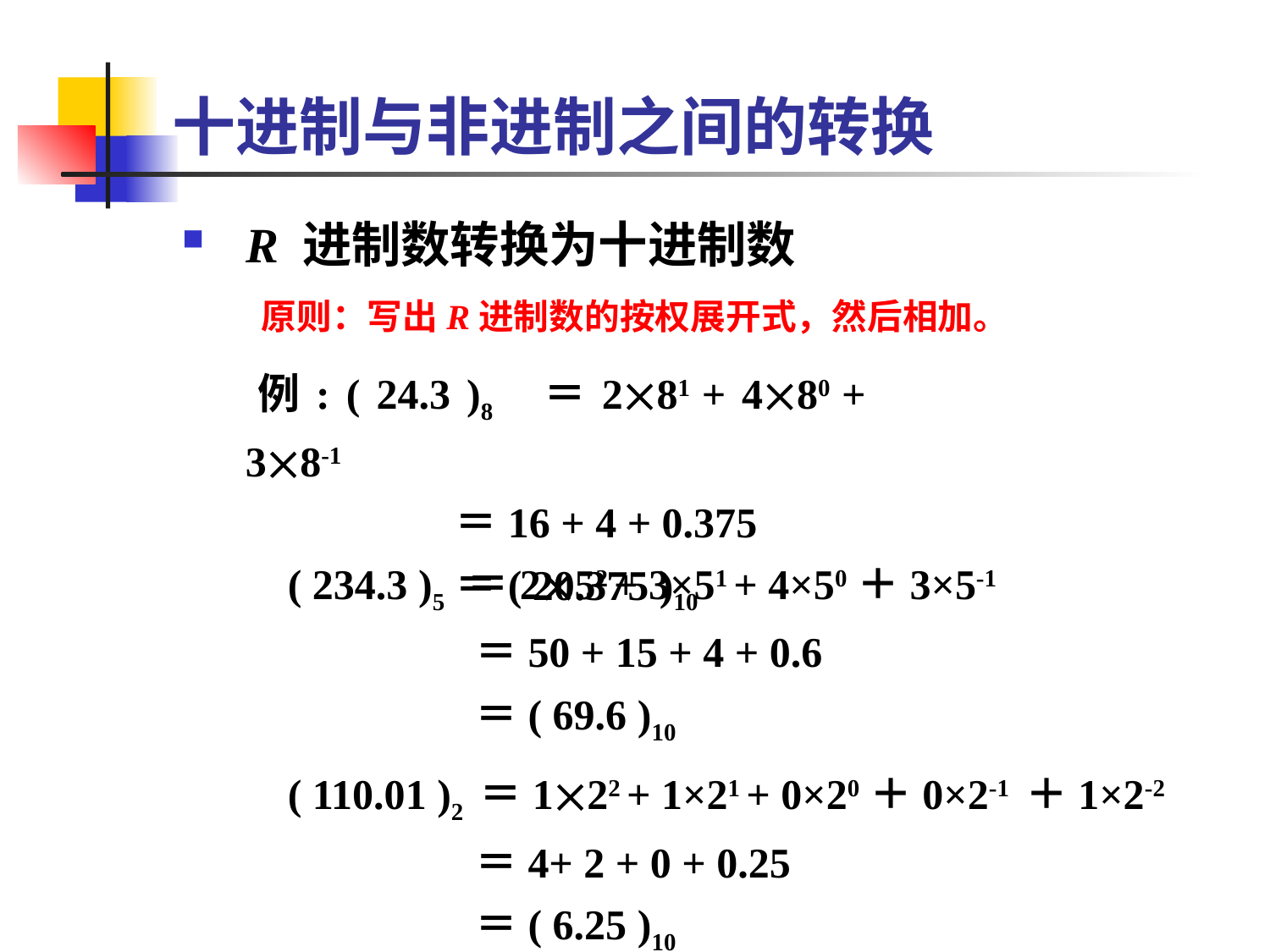

# 十进制与非进制之间的转换
R 进制数转换为十进制数
原则：写出R进制数的按权展开式，然后相加。
    例: ( 24.3 )8   ＝2×81 + 4×80 + 3×8-1
      ＝16 + 4 + 0.375
      ＝( 20.375 )10
         ( 234.3 )5  ＝2×52 + 3×51 + 4×50＋3×5-1
       ＝50 + 15 + 4 + 0.6
       ＝( 69.6 )10
         ( 110.01 )2 ＝1×22 + 1×21 + 0×20＋0×2-1 ＋1×2-2
       ＝4+ 2 + 0 + 0.25
       ＝( 6.25 )10